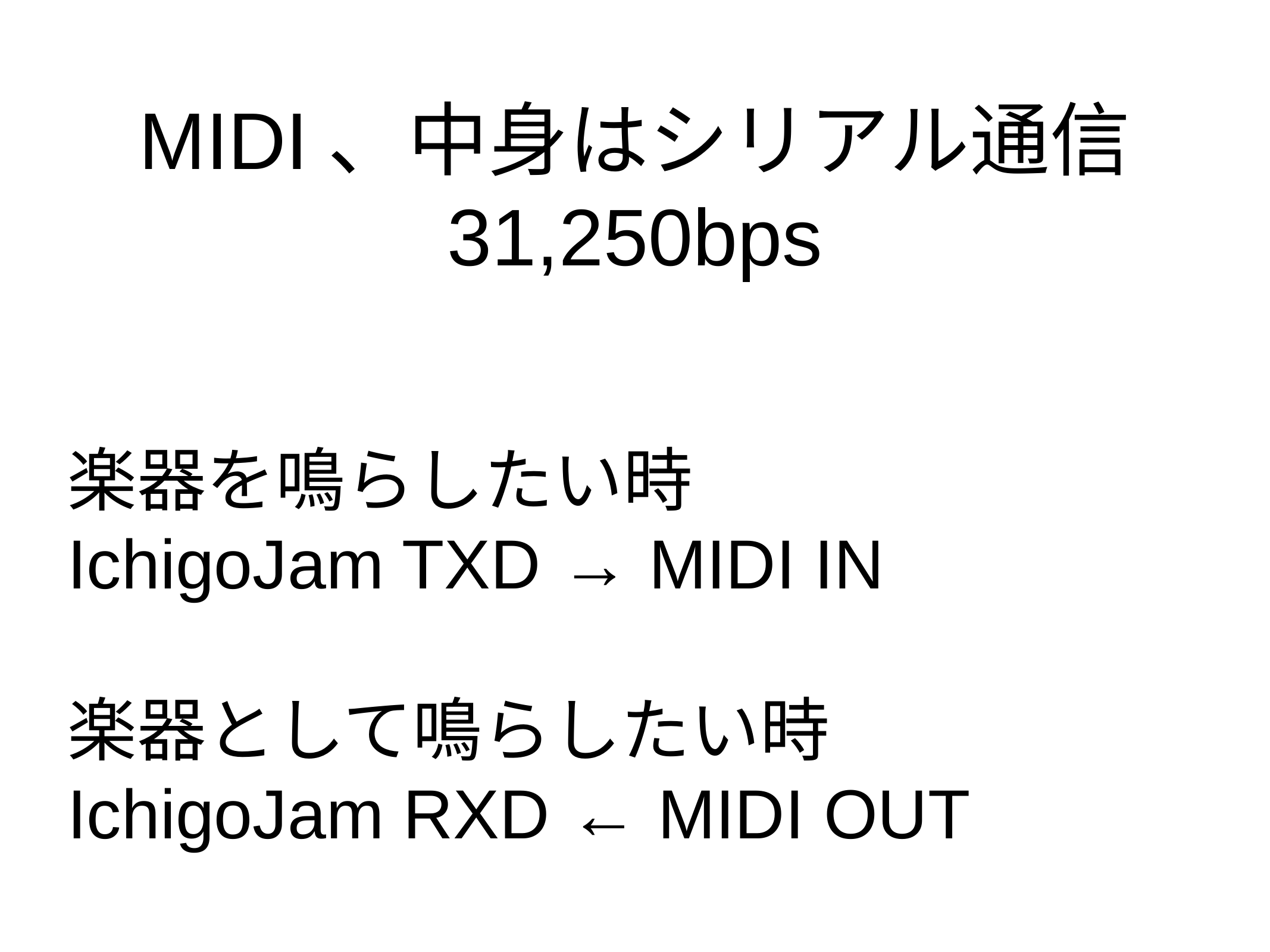

# MIDI、中身はシリアル通信
31,250bps
楽器を鳴らしたい時
IchigoJam TXD → MIDI IN

楽器として鳴らしたい時
IchigoJam RXD ← MIDI OUT